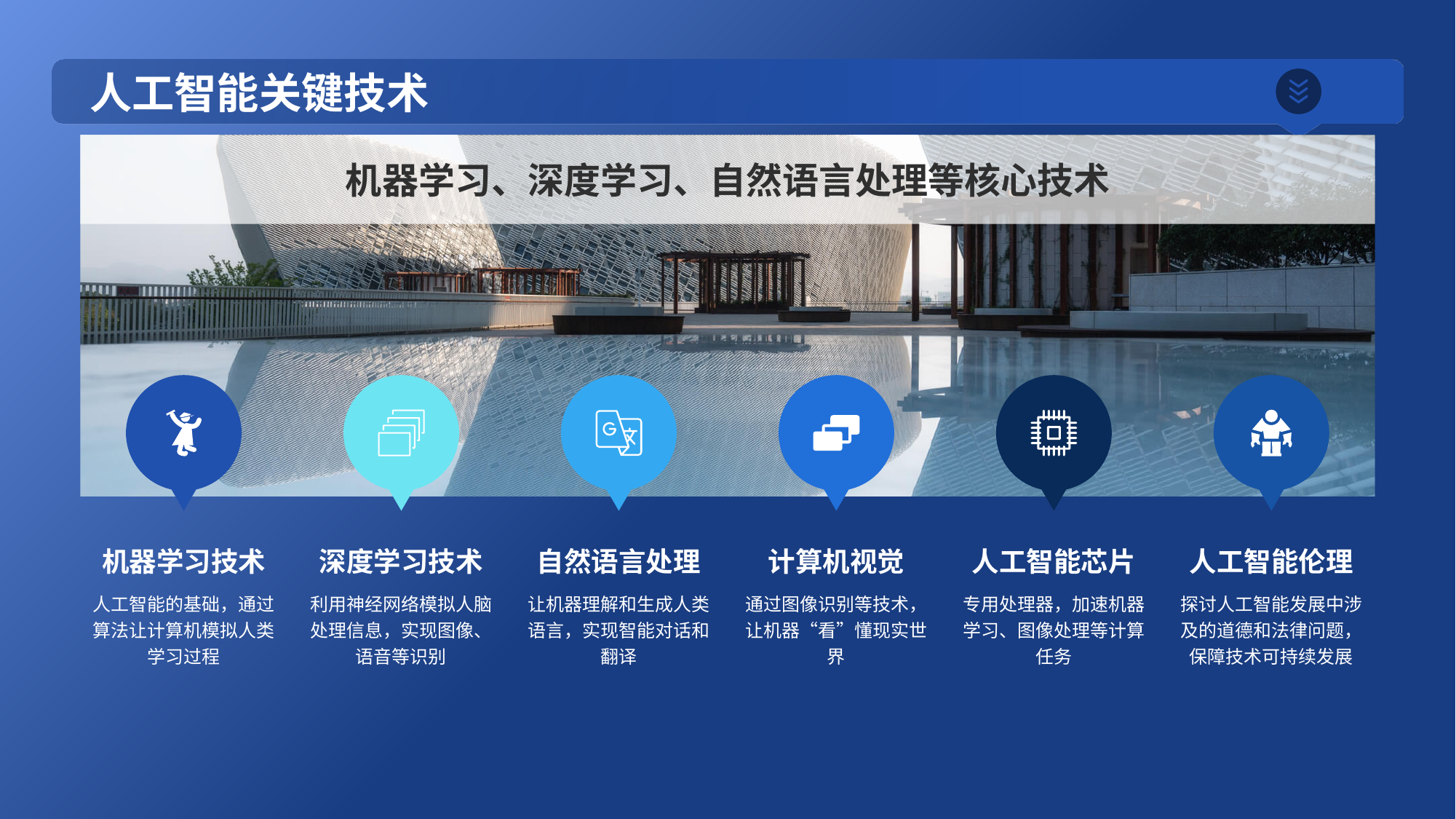

# 人工智能关键技术

机器学习、深度学习、自然语言处理等核心技术

机器学习技术
人工智能的基础，通过算法让计算机模拟人类学习过程

深度学习技术
利用神经网络模拟人脑处理信息，实现图像、语音等识别

自然语言处理
让机器理解和生成人类语言，实现智能对话和翻译

计算机视觉
通过图像识别等技术，让机器“看”懂现实世界

人工智能芯片
专用处理器，加速机器学习、图像处理等计算任务

人工智能伦理
探讨人工智能发展中涉及的道德和法律问题，保障技术可持续发展